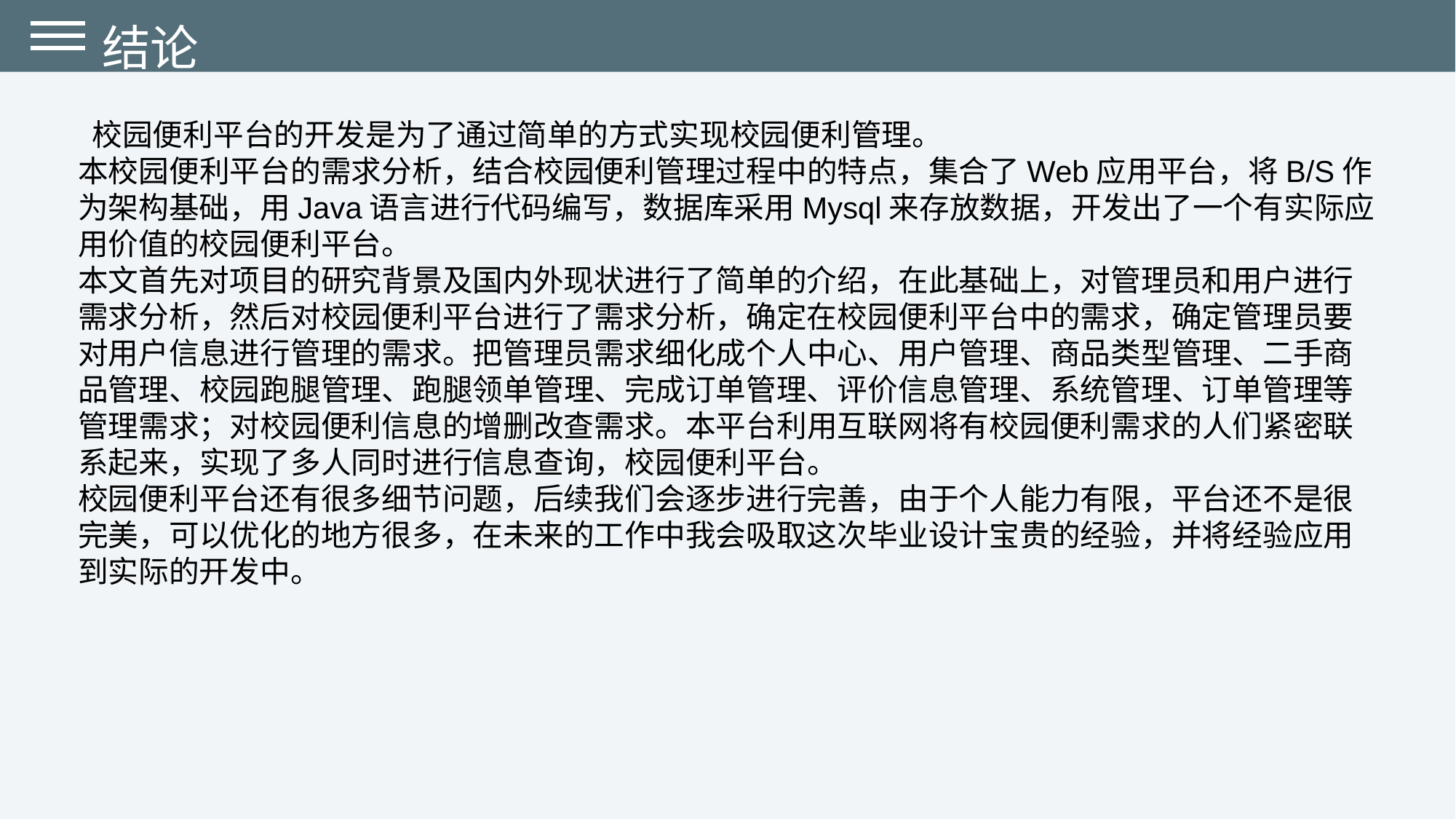

结论
 校园便利平台的开发是为了通过简单的方式实现校园便利管理。
本校园便利平台的需求分析，结合校园便利管理过程中的特点，集合了Web应用平台，将B/S作为架构基础，用Java语言进行代码编写，数据库采用Mysql来存放数据，开发出了一个有实际应用价值的校园便利平台。
本文首先对项目的研究背景及国内外现状进行了简单的介绍，在此基础上，对管理员和用户进行需求分析，然后对校园便利平台进行了需求分析，确定在校园便利平台中的需求，确定管理员要对用户信息进行管理的需求。把管理员需求细化成个人中心、用户管理、商品类型管理、二手商品管理、校园跑腿管理、跑腿领单管理、完成订单管理、评价信息管理、系统管理、订单管理等管理需求；对校园便利信息的增删改查需求。本平台利用互联网将有校园便利需求的人们紧密联系起来，实现了多人同时进行信息查询，校园便利平台。
校园便利平台还有很多细节问题，后续我们会逐步进行完善，由于个人能力有限，平台还不是很完美，可以优化的地方很多，在未来的工作中我会吸取这次毕业设计宝贵的经验，并将经验应用到实际的开发中。